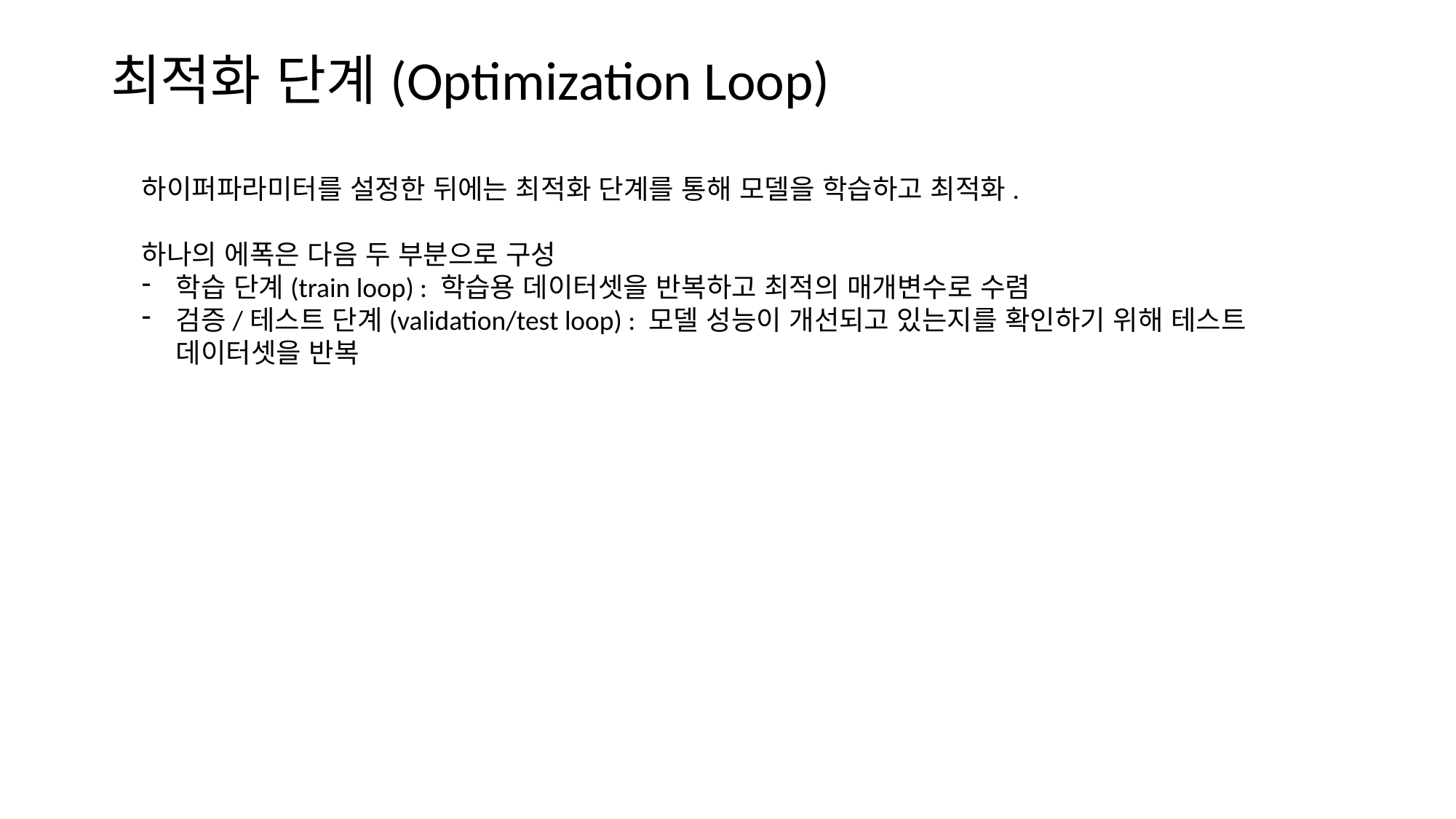

최적화 단계(Optimization Loop)
하이퍼파라미터를 설정한 뒤에는 최적화 단계를 통해 모델을 학습하고 최적화.

하나의 에폭은 다음 두 부분으로 구성
학습 단계(train loop) : 학습용 데이터셋을 반복하고 최적의 매개변수로 수렴
검증/테스트 단계(validation/test loop) : 모델 성능이 개선되고 있는지를 확인하기 위해 테스트 데이터셋을 반복